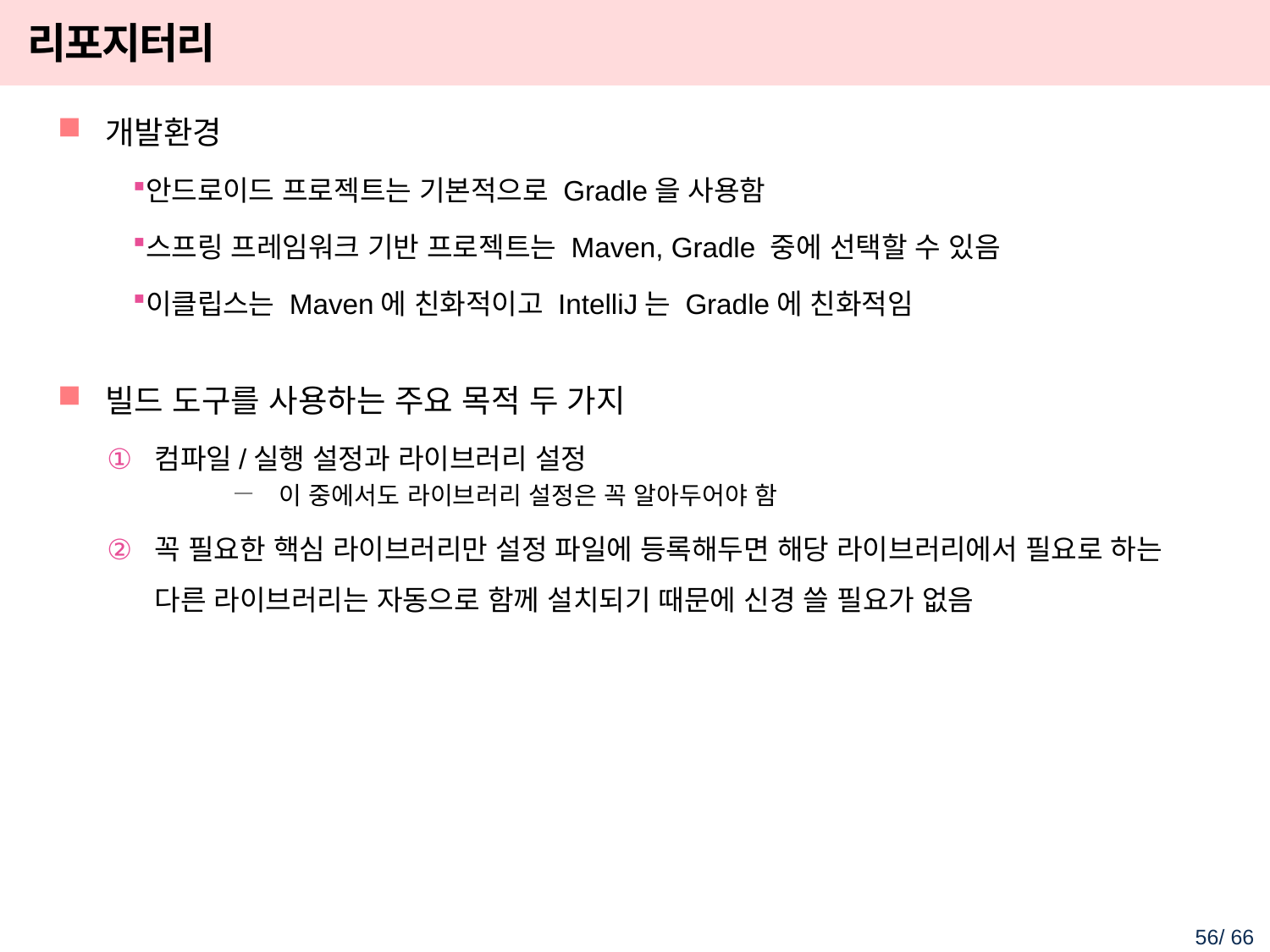

# 리포지터리
개발환경
안드로이드 프로젝트는 기본적으로 Gradle을 사용함
스프링 프레임워크 기반 프로젝트는 Maven, Gradle 중에 선택할 수 있음
이클립스는 Maven에 친화적이고 IntelliJ는 Gradle에 친화적임

빌드 도구를 사용하는 주요 목적 두 가지
컴파일/실행 설정과 라이브러리 설정
이 중에서도 라이브러리 설정은 꼭 알아두어야 함
꼭 필요한 핵심 라이브러리만 설정 파일에 등록해두면 해당 라이브러리에서 필요로 하는 다른 라이브러리는 자동으로 함께 설치되기 때문에 신경 쓸 필요가 없음